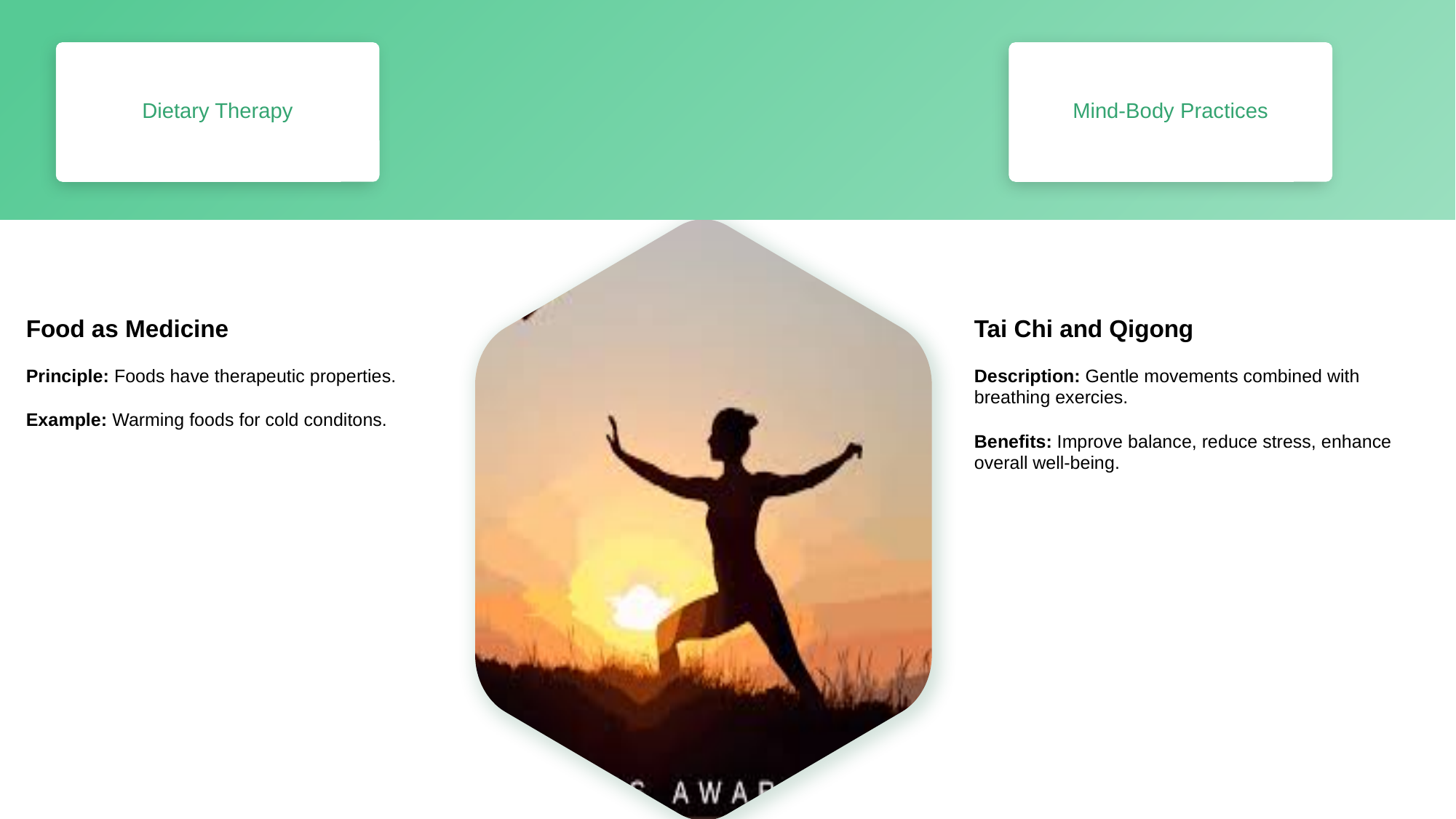

Dietary Therapy

Mind-Body Practices

02
文本文本文本
请输入文字请输入文字请输入文字
请输入文字请输入文字
Food as Medicine

Principle: Foods have therapeutic properties.

Example: Warming foods for cold conditons.
Tai Chi and Qigong

Description: Gentle movements combined with breathing exercies.

Benefits: Improve balance, reduce stress, enhance overall well-being.